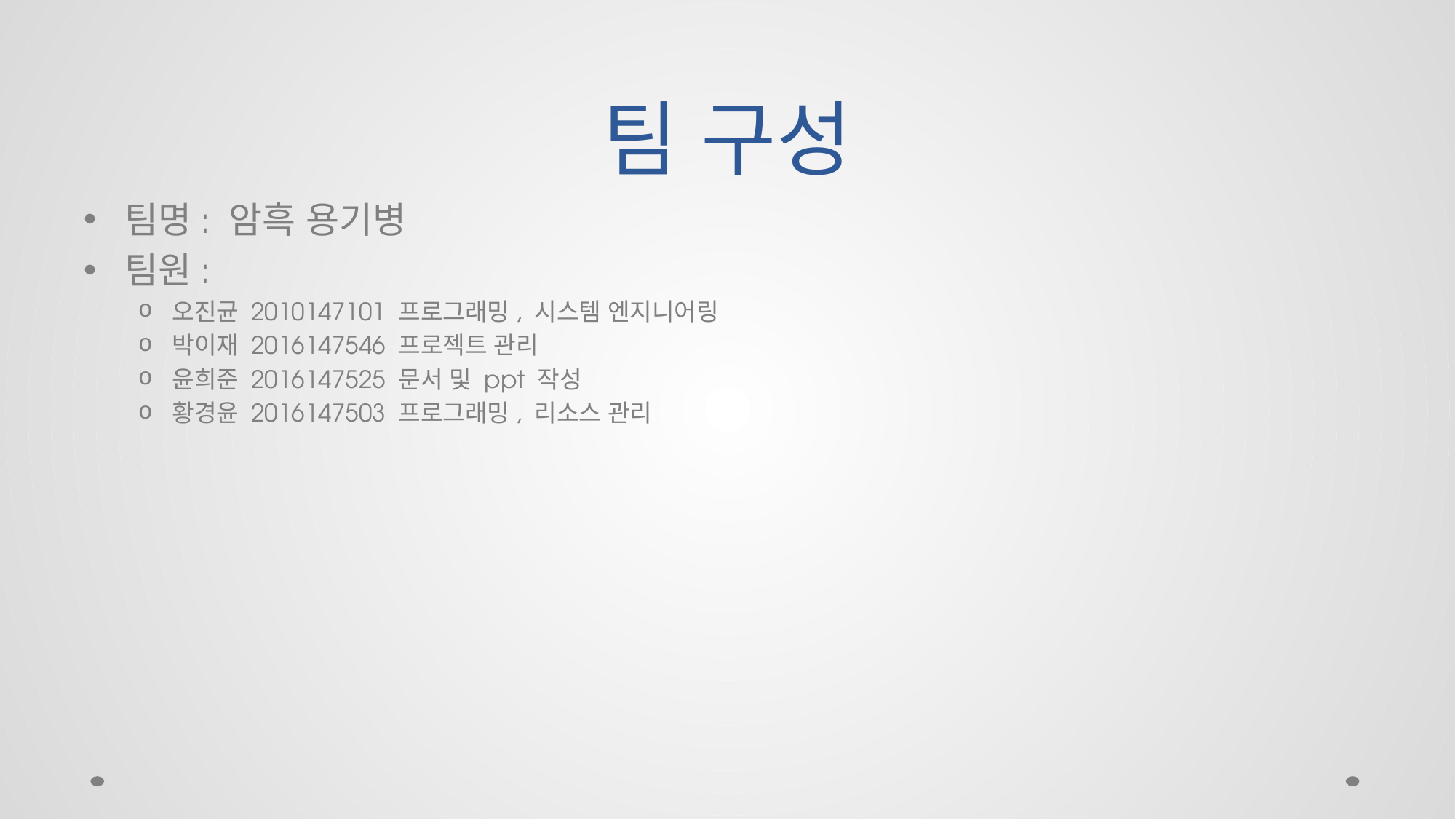

# 팀 구성
팀명: 암흑 용기병
팀원:
오진균 2010147101 프로그래밍, 시스템 엔지니어링
박이재 2016147546 프로젝트 관리
윤희준 2016147525 문서 및 ppt 작성
황경윤 2016147503 프로그래밍, 리소스 관리